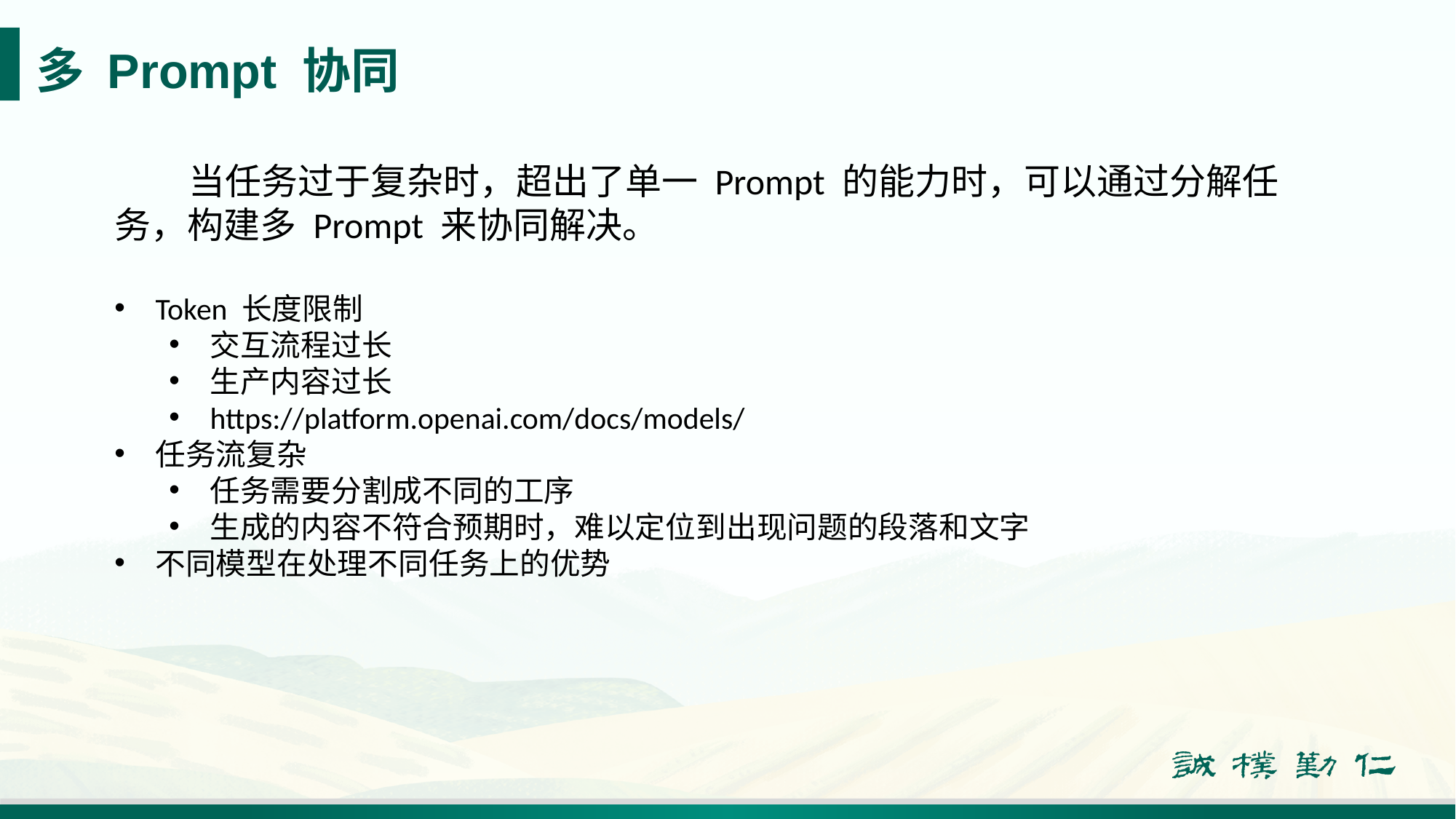

多 Prompt 协同
        当任务过于复杂时，超出了单一 Prompt 的能力时，可以通过分解任务，构建多 Prompt 来协同解决。

Token 长度限制
交互流程过长
生产内容过长
https://platform.openai.com/docs/models/
任务流复杂
任务需要分割成不同的工序
生成的内容不符合预期时，难以定位到出现问题的段落和文字
不同模型在处理不同任务上的优势